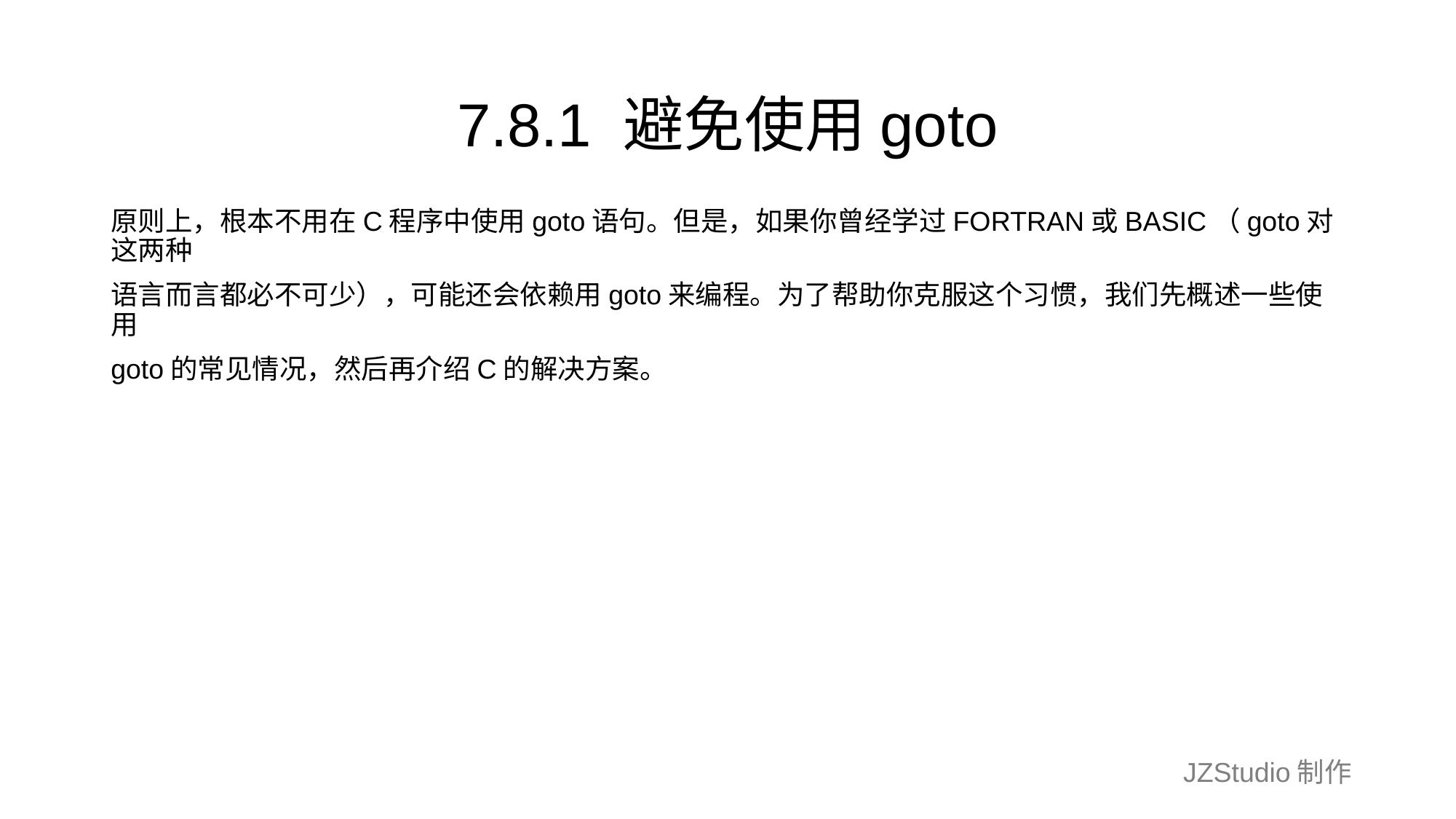

# 7.8.1 避免使用goto
原则上，根本不用在C程序中使用goto语句。但是，如果你曾经学过FORTRAN或BASIC（goto对这两种
语言而言都必不可少），可能还会依赖用goto来编程。为了帮助你克服这个习惯，我们先概述一些使用
goto的常见情况，然后再介绍C的解决方案。